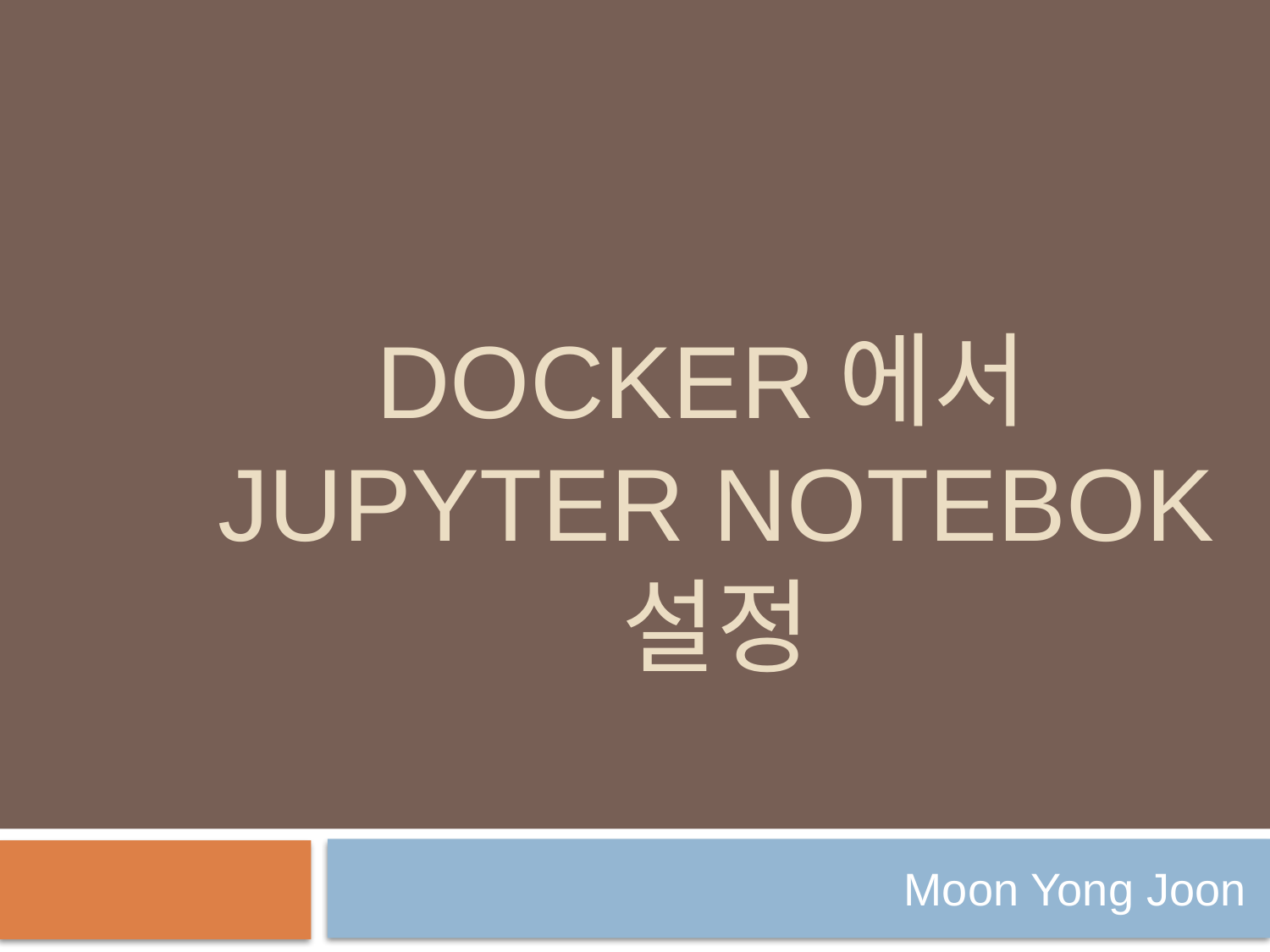

# Docker에서 jupyter notebok 설정
Moon Yong Joon